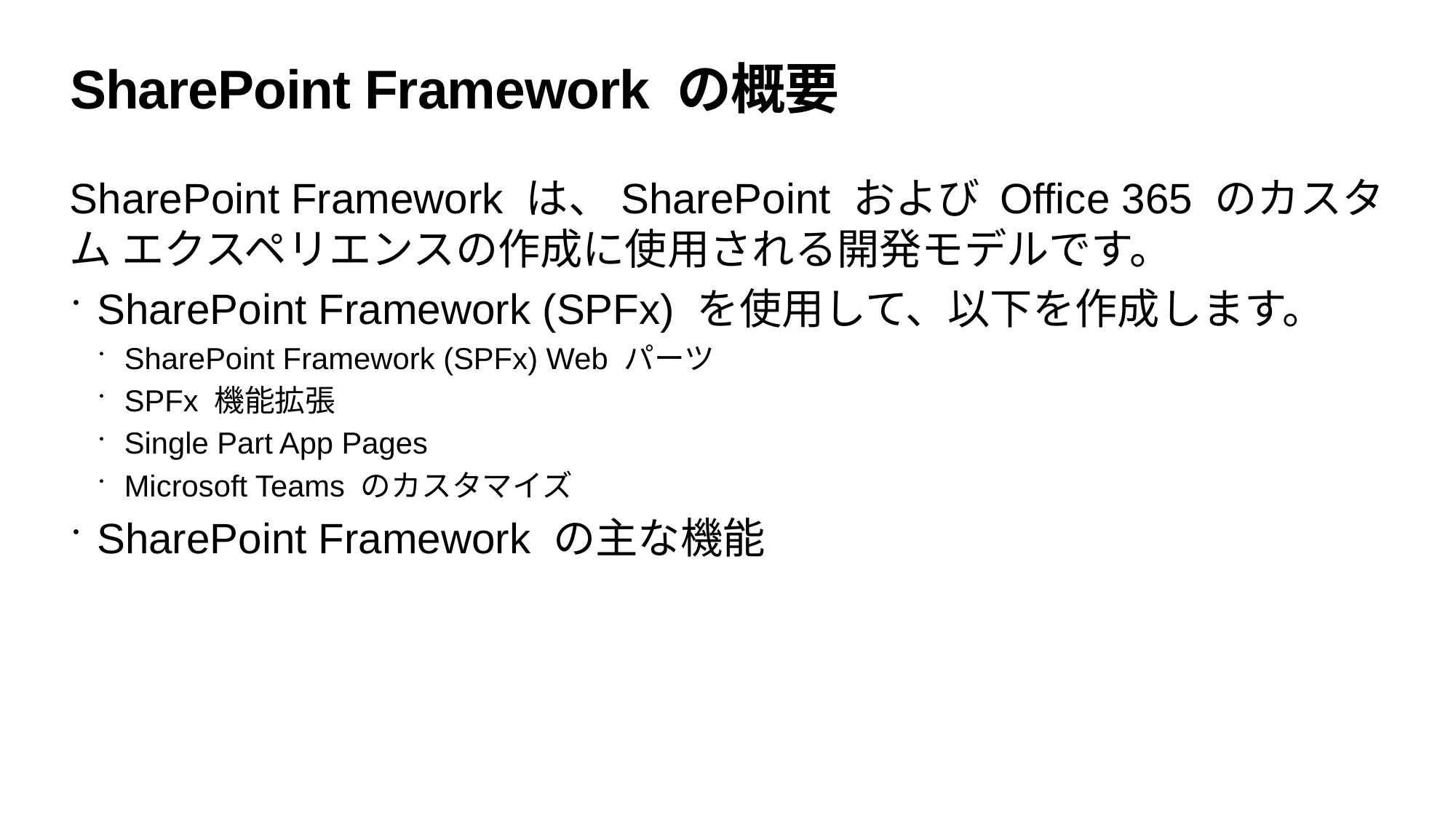

# SharePoint Framework の概要
SharePoint Framework は、SharePoint および Office 365 のカスタム エクスペリエンスの作成に使用される開発モデルです。
SharePoint Framework (SPFx) を使用して、以下を作成します。
SharePoint Framework (SPFx) Web パーツ
SPFx 機能拡張
Single Part App Pages
Microsoft Teams のカスタマイズ
SharePoint Framework の主な機能